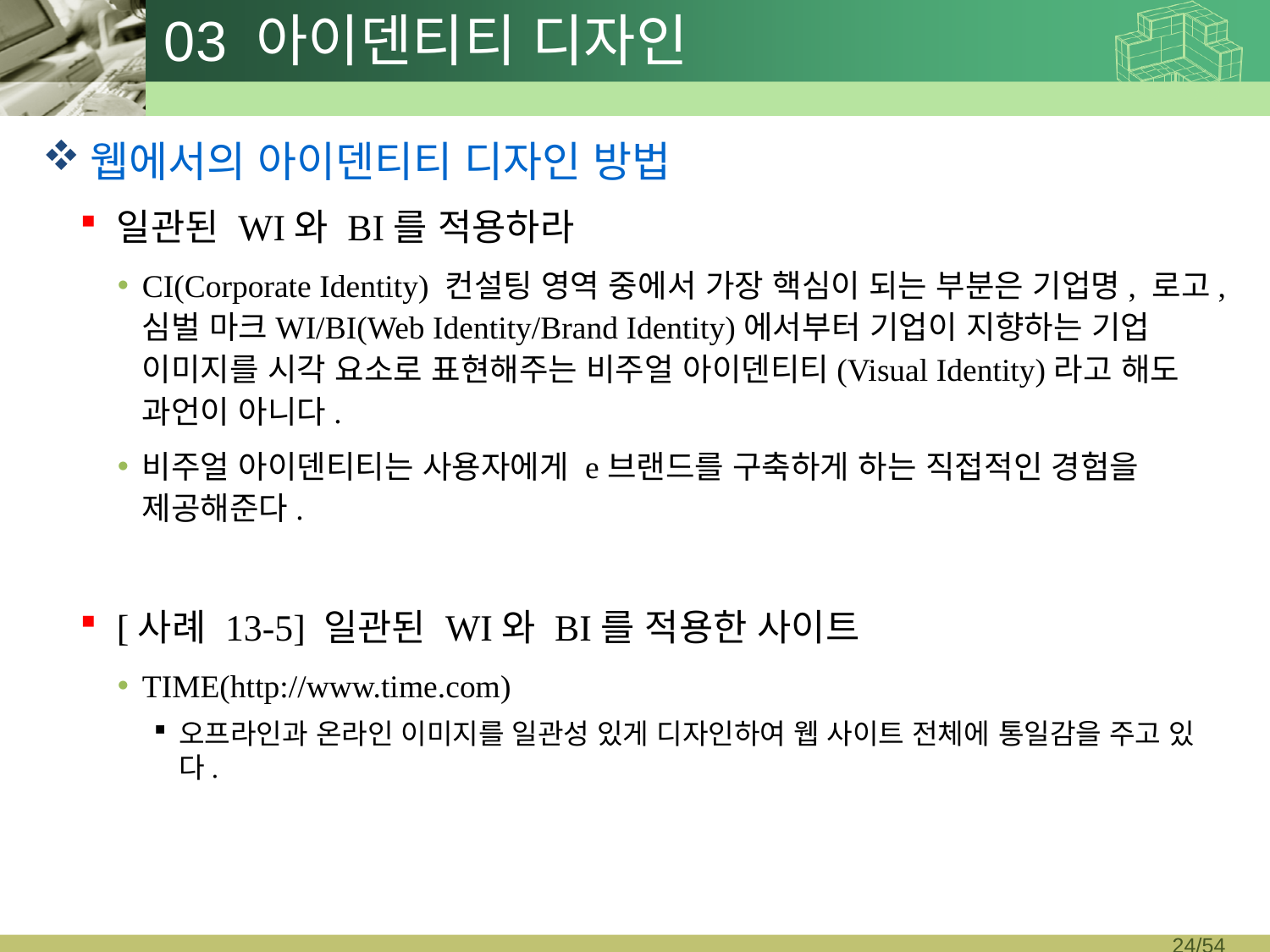

# 03 아이덴티티 디자인
웹에서의 아이덴티티 디자인 방법
일관된 WI와 BI를 적용하라
CI(Corporate Identity) 컨설팅 영역 중에서 가장 핵심이 되는 부분은 기업명, 로고, 심벌 마크WI/BI(Web Identity/Brand Identity)에서부터 기업이 지향하는 기업 이미지를 시각 요소로 표현해주는 비주얼 아이덴티티(Visual Identity)라고 해도 과언이 아니다.
비주얼 아이덴티티는 사용자에게 e브랜드를 구축하게 하는 직접적인 경험을 제공해준다.

[사례 13-5] 일관된 WI와 BI를 적용한 사이트
TIME(http://www.time.com)
오프라인과 온라인 이미지를 일관성 있게 디자인하여 웹 사이트 전체에 통일감을 주고 있다.